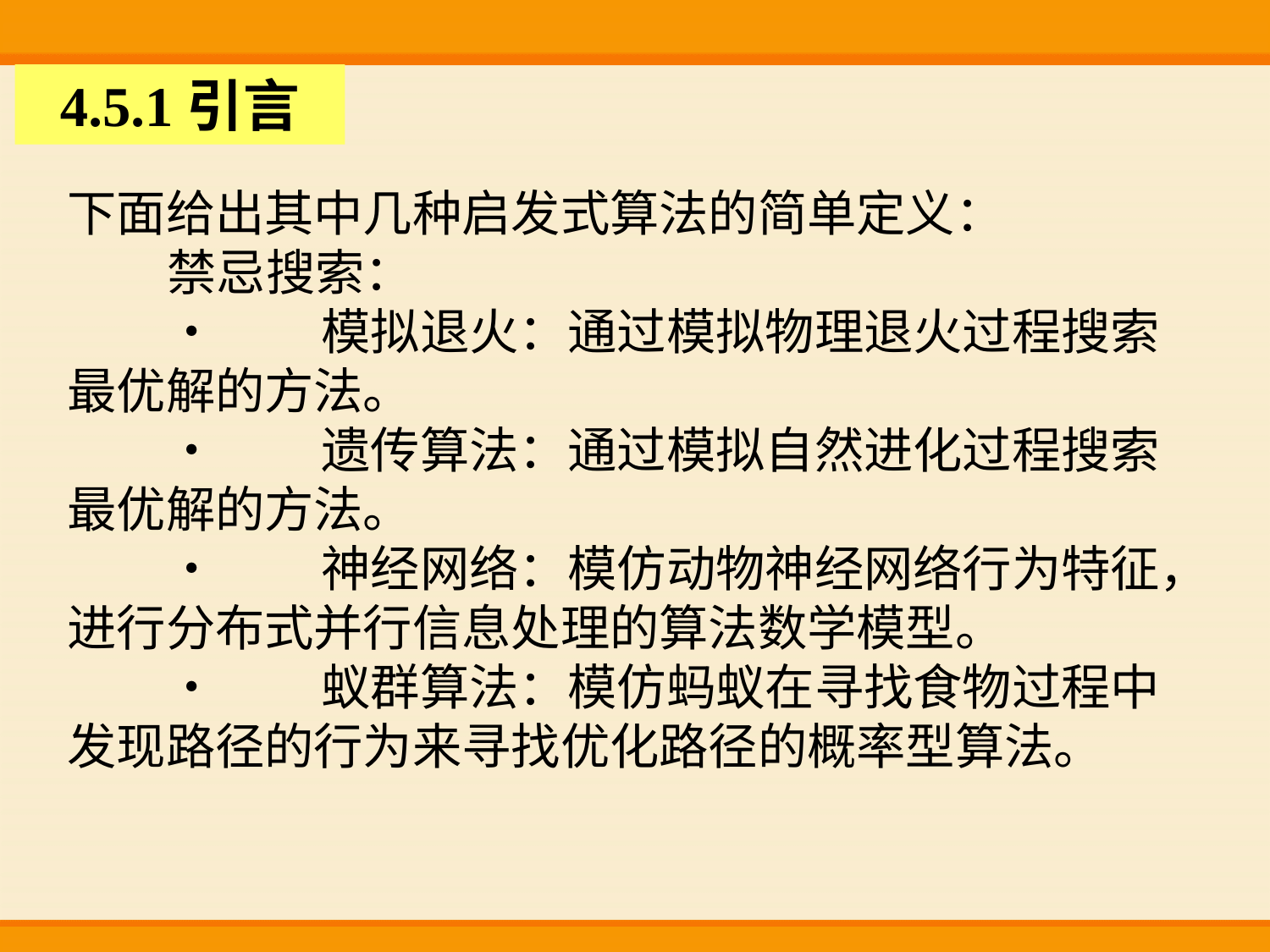

4.5.1引言
下面给出其中几种启发式算法的简单定义：
禁忌搜索：
•	模拟退火：通过模拟物理退火过程搜索最优解的方法。
•	遗传算法：通过模拟自然进化过程搜索最优解的方法。
•	神经网络：模仿动物神经网络行为特征，进行分布式并行信息处理的算法数学模型。
•	蚁群算法：模仿蚂蚁在寻找食物过程中发现路径的行为来寻找优化路径的概率型算法。